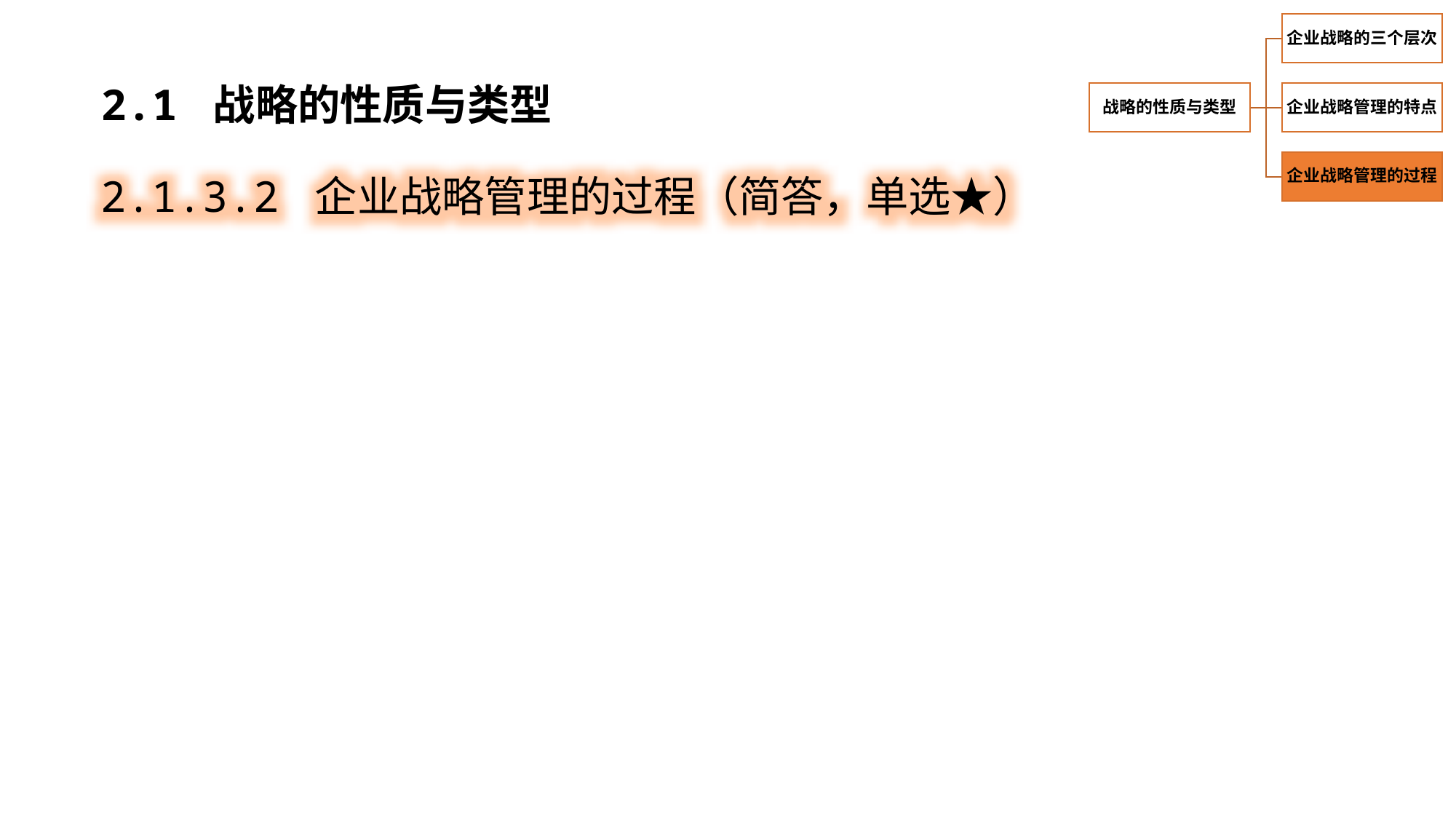

战略的性质与类型
企业战略的三个层次
企业战略管理的特点
企业战略管理的过程
2.1 战略的性质与类型
2.1.3.2 企业战略管理的过程（简答，单选★）